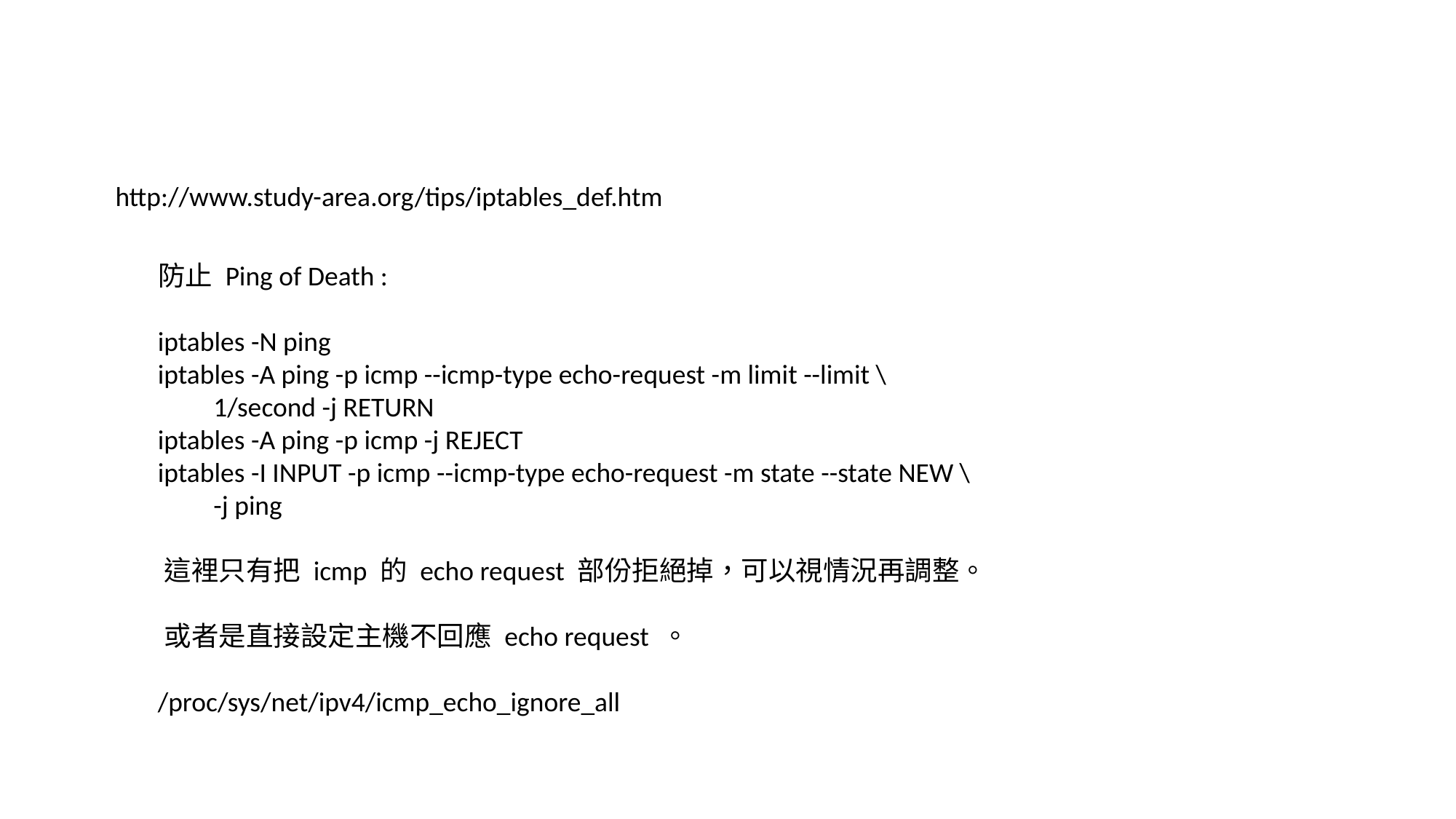

http://www.study-area.org/tips/iptables_def.htm
 防止 Ping of Death :

  iptables -N ping
  iptables -A ping -p icmp --icmp-type echo-request -m limit --limit \
           1/second -j RETURN
  iptables -A ping -p icmp -j REJECT
  iptables -I INPUT -p icmp --icmp-type echo-request -m state --state NEW \
           -j ping

  這裡只有把 icmp 的 echo request 部份拒絕掉，可以視情況再調整。

  或者是直接設定主機不回應 echo request 。

  /proc/sys/net/ipv4/icmp_echo_ignore_all